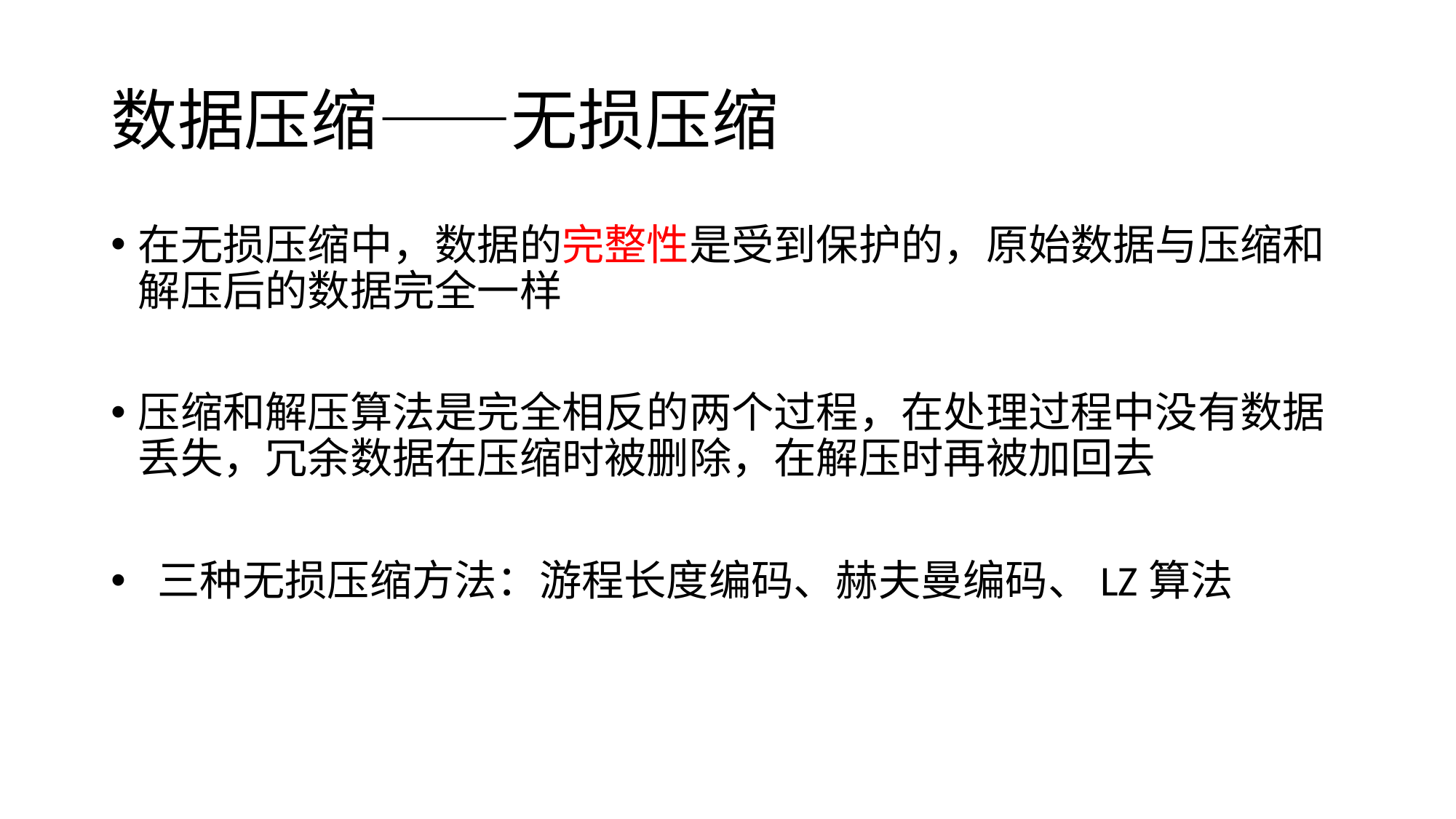

# 数据压缩——无损压缩
在无损压缩中，数据的完整性是受到保护的，原始数据与压缩和解压后的数据完全一样

压缩和解压算法是完全相反的两个过程，在处理过程中没有数据丢失，冗余数据在压缩时被删除，在解压时再被加回去

 三种无损压缩方法：游程长度编码、赫夫曼编码、LZ算法